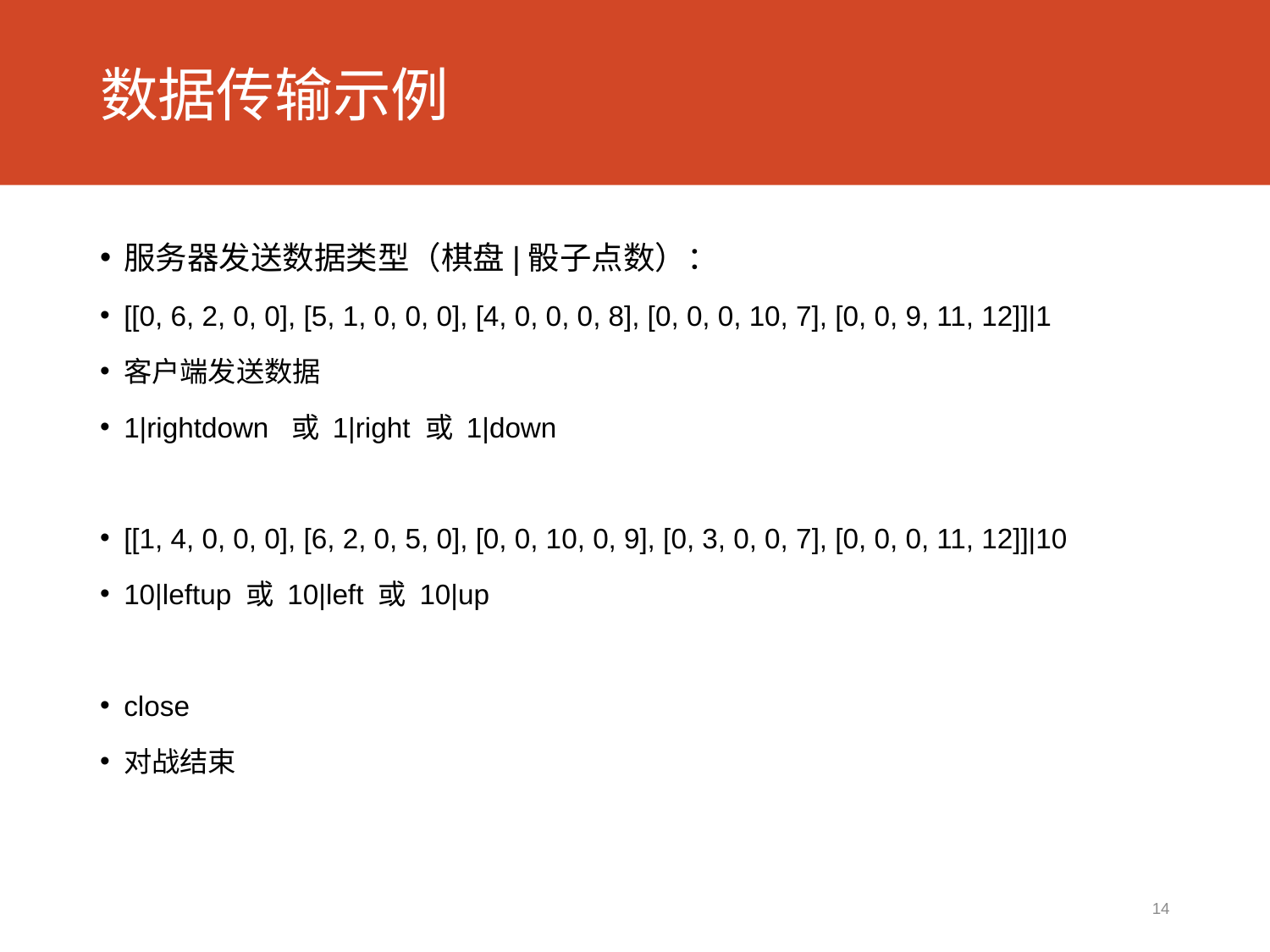

# 数据传输示例
服务器发送数据类型（棋盘|骰子点数）：
[[0, 6, 2, 0, 0], [5, 1, 0, 0, 0], [4, 0, 0, 0, 8], [0, 0, 0, 10, 7], [0, 0, 9, 11, 12]]|1
客户端发送数据
1|rightdown  或 1|right 或 1|down

[[1, 4, 0, 0, 0], [6, 2, 0, 5, 0], [0, 0, 10, 0, 9], [0, 3, 0, 0, 7], [0, 0, 0, 11, 12]]|10
10|leftup 或 10|left 或 10|up

close
对战结束

14